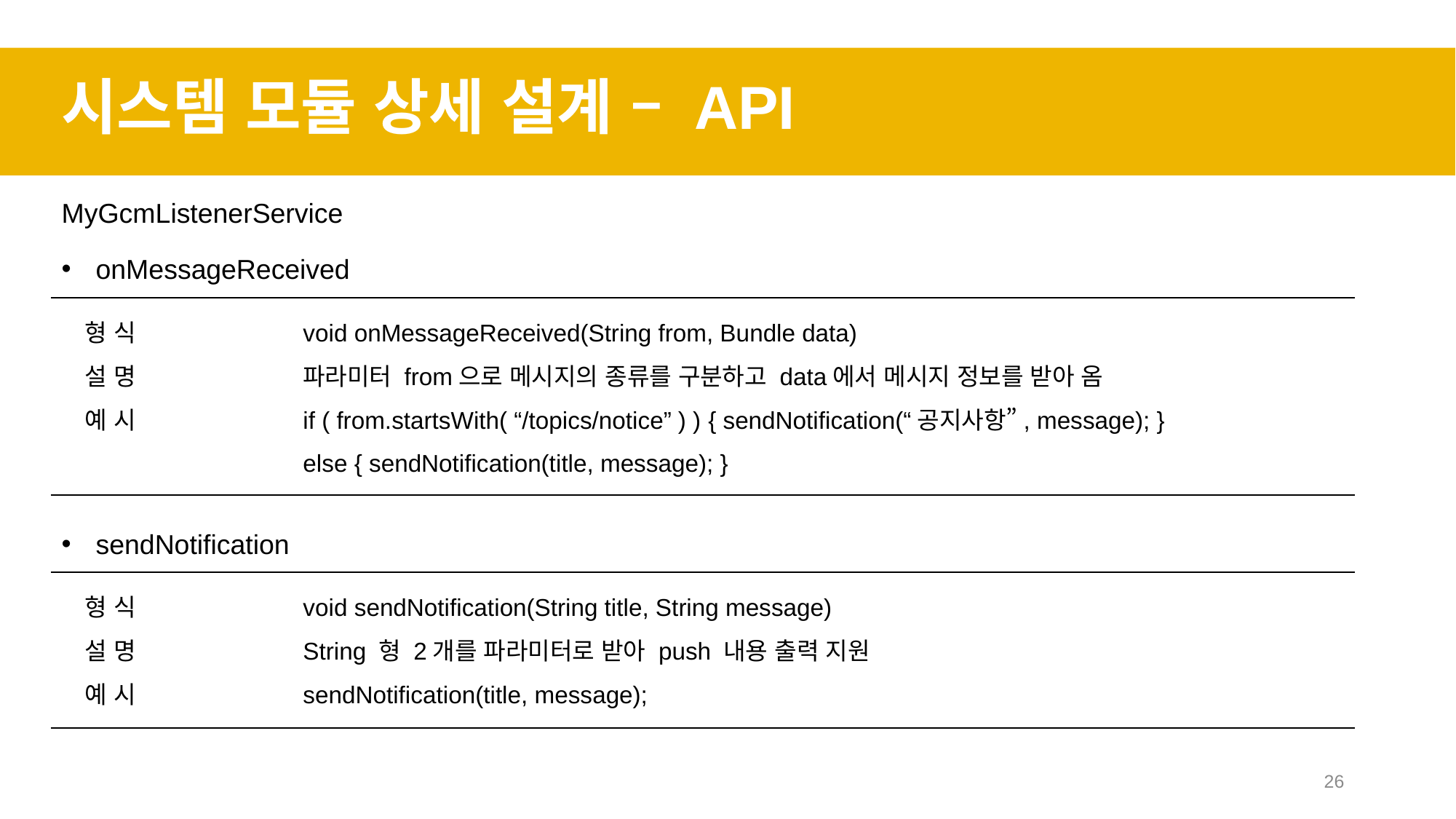

시스템 모듈 상세 설계 – API
MyGcmListenerService
onMessageReceived
형 식		void onMessageReceived(String from, Bundle data)
설 명		파라미터 from으로 메시지의 종류를 구분하고 data에서 메시지 정보를 받아 옴
예 시		if ( from.startsWith( “/topics/notice” ) ) { sendNotification(“공지사항”, message); }
		else { sendNotification(title, message); }
sendNotification
형 식		void sendNotification(String title, String message)
설 명		String 형 2개를 파라미터로 받아 push 내용 출력 지원
예 시		sendNotification(title, message);
26